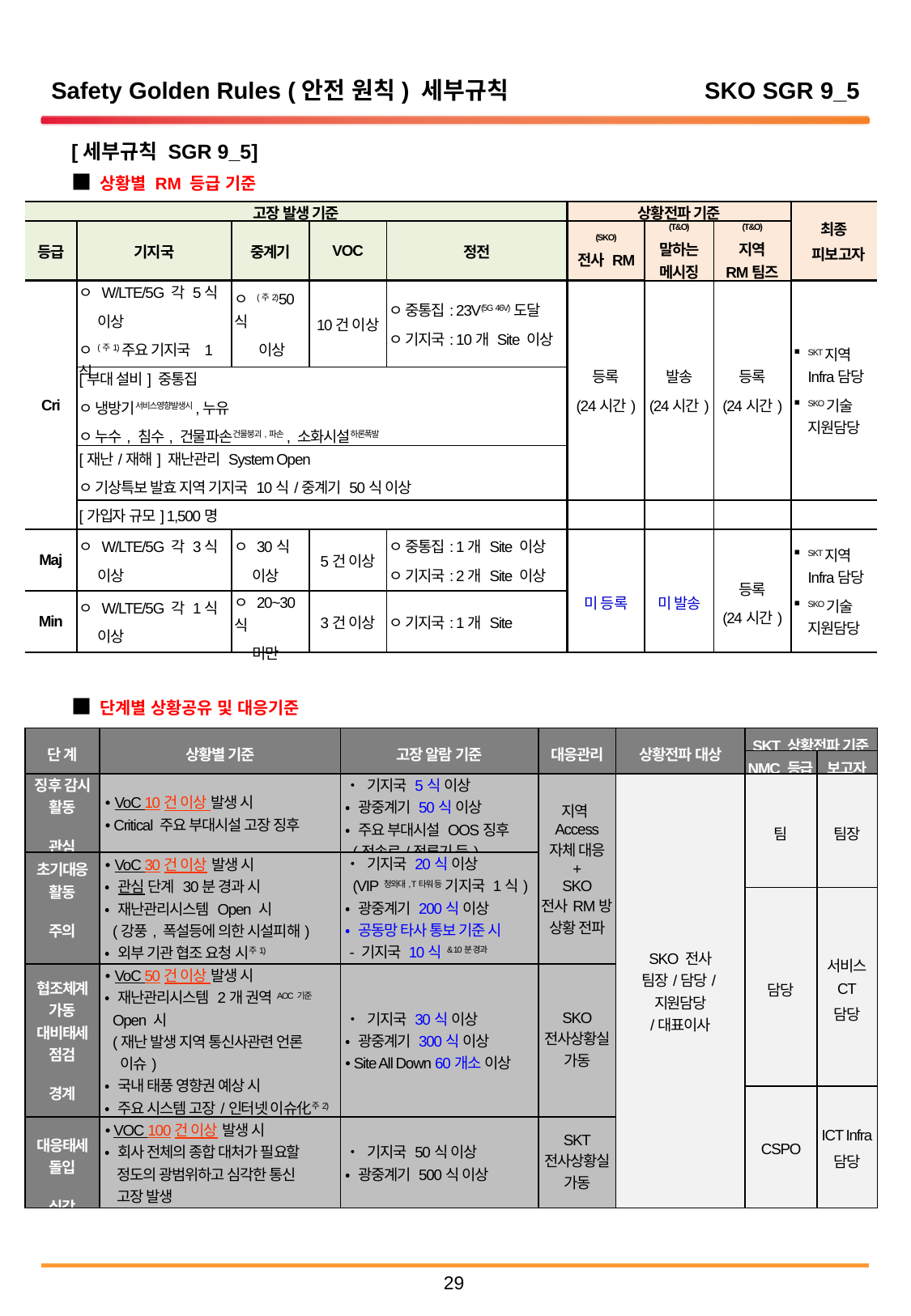

Safety Golden Rules (안전 원칙) 세부규칙
SKO SGR 9_5
[세부규칙 SGR 9_5]
■ 상황별 RM 등급 기준

■ 단계별 상황공유 및 대응기준

| 고장 발생 기준 |  |  |  |  | 상황전파 기준 |  |  | 최종 피보고자 |
| --- | --- | --- | --- | --- | --- | --- | --- | --- |
| 등급 | 기지국 | 중계기 | VOC | 정전 | (SKO) 전사 RM | (T&O) 말하는 메시징 | (T&O) 지역 RM팀즈 |  |
| Cri | ㅇ W/LTE/5G 각 5식 이상 ㅇ(주1)주요 기지국 1식 | ㅇ (주2)50식 이상 | 10건 이상 | ㅇ 중통집: 23V(5G 46V) 도달 ㅇ 기지국: 10개 Site 이상 | 등록 (24시간) | 발송 (24시간) | 등록 (24시간) | SKT지역 Infra담당 SKO기술 지원담당 |
|  | [부대 설비] 중통집 ㅇ 냉방기서비스영향발생시,누유 ㅇ 누수, 침수, 건물파손건물붕괴,파손, 소화시설하론폭발 |  |  |  |  |  |  |  |
|  | [재난/재해] 재난관리 System Open ㅇ 기상특보 발효 지역 기지국 10식/중계기 50식 이상 |  |  |  |  |  |  |  |
|  | [가입자 규모] 1,500명 |  |  |  |  |  |  |  |
| Maj | ㅇ W/LTE/5G 각 3식 이상 | ㅇ 30식 이상 | 5건 이상 | ㅇ 중통집: 1개 Site 이상 ㅇ 기지국: 2개 Site 이상 | 미 등록 | 미 발송 | 등록 (24시간) | SKT지역 Infra담당 SKO기술 지원담당 |
| Min | ㅇ W/LTE/5G 각 1식 이상 | ㅇ 20~30식 미만 | 3건 이상 | ㅇ 기지국: 1개 Site |  |  |  |  |
| 단 계 | 상황별 기준 | 고장 알람 기준 | 대응관리 | 상황전파 대상 | SKT 상황전파 기준 |  |
| --- | --- | --- | --- | --- | --- | --- |
|  |  |  |  |  | NMC 등급 | 보고자 |
| 징후 감시 활동 관심 | • VoC 10건 이상 발생 시 • Critical 주요 부대시설 고장 징후 | • 기지국 5식 이상 • 광중계기 50식 이상 • 주요 부대시설 OOS징후 (전송로/정류기 등) | 지역Access 자체 대응 + SKO 전사RM방 상황 전파 | SKO 전사 팀장/담당/지원담당 /대표이사 | 팀 | 팀장 |
| 초기대응 활동 주의 | • VoC 30건 이상 발생 시 • 관심 단계 30분 경과 시 • 재난관리시스템 Open 시 (강풍, 폭설등에 의한 시설피해) • 외부 기관 협조 요청 시주1) | • 기지국 20식 이상 (VIP 청와대, T타워 등 기지국 1식) • 광중계기 200식 이상 • 공동망 타사 통보 기준 시 - 기지국 10식 & 10분 경과 - 중계기 100식 & 30분 경과 |  |  |  |  |
|  |  |  |  |  | 담당 | 서비스 CT 담당 |
| 협조체계 가동 대비태세 점검 경계 | • VoC 50건 이상 발생 시 • 재난관리시스템 2개 권역AOC 기준 Open 시 (재난 발생 지역 통신사관련 언론 이슈) • 국내 태풍 영향권 예상 시 • 주요 시스템 고장/인터넷 이슈化주2) | • 기지국 30식 이상 • 광중계기 300식 이상 • Site All Down 60개소 이상 | SKO 전사상황실 가동 |  |  |  |
|  |  |  |  |  | CSPO | ICT Infra 담당 |
| 대응태세 돌입 심각 | • VOC 100건 이상 발생 시 • 회사 전체의 종합 대처가 필요할 정도의 광범위하고 심각한 통신 고장 발생 | • 기지국 50식 이상 • 광중계기 500식 이상 | SKT 전사상황실 가동 |  |  |  |
29